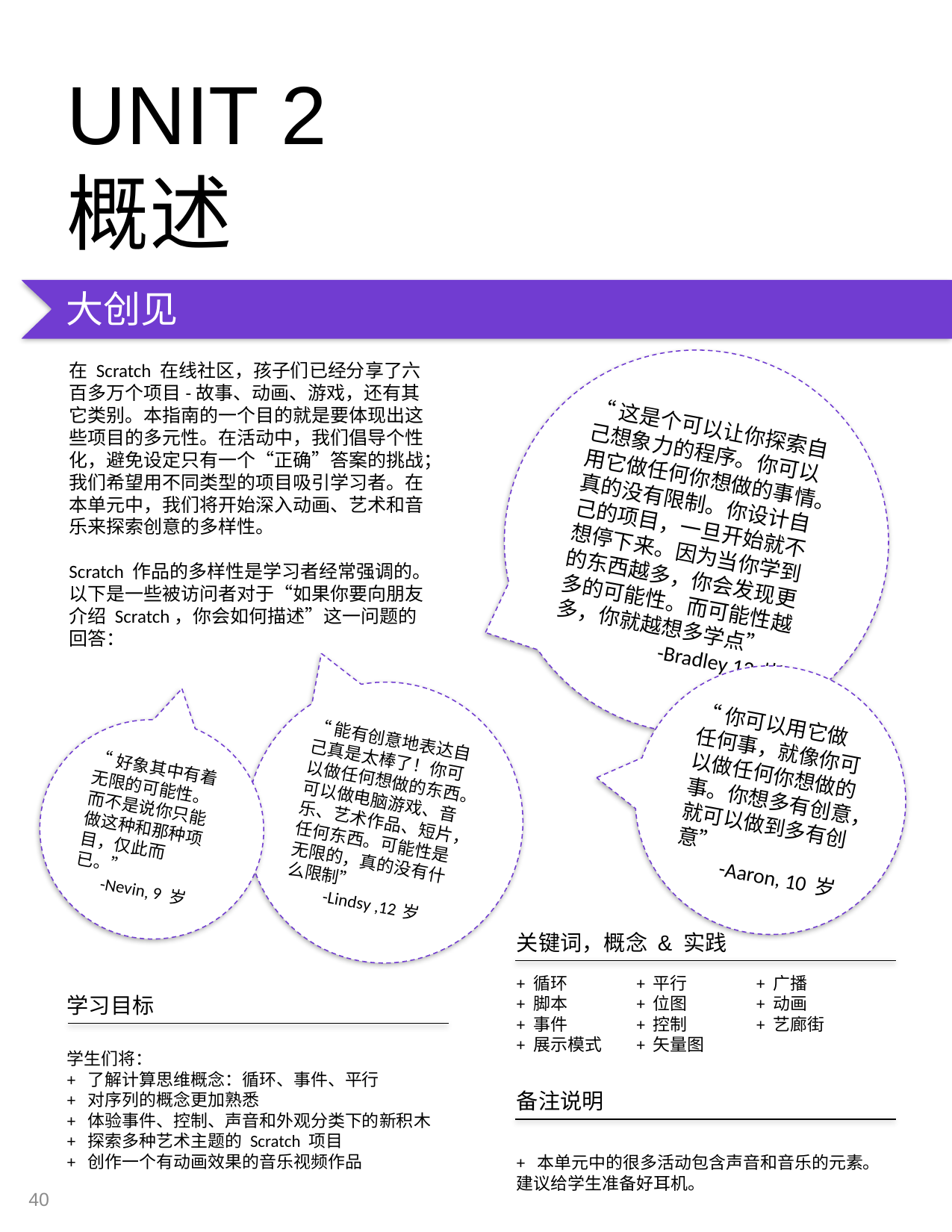

UNIT 2
概述

大创见
“这是个可以让你探索自己想象力的程序。你可以用它做任何你想做的事情。真的没有限制。你设计自己的项目，一旦开始就不想停下来。因为当你学到的东西越多，你会发现更多的可能性。而可能性越多，你就越想多学点”
                      -Bradley 12 岁
在 Scratch 在线社区，孩子们已经分享了六百多万个项目-故事、动画、游戏，还有其它类别。本指南的一个目的就是要体现出这些项目的多元性。在活动中，我们倡导个性化，避免设定只有一个“正确”答案的挑战；我们希望用不同类型的项目吸引学习者。在本单元中，我们将开始深入动画、艺术和音乐来探索创意的多样性。

Scratch 作品的多样性是学习者经常强调的。以下是一些被访问者对于“如果你要向朋友介绍 Scratch，你会如何描述”这一问题的回答：
“你可以用它做任何事，就像你可以做任何你想做的事。你想多有创意，就可以做到多有创意”
          -Aaron, 10 岁
“能有创意地表达自己真是太棒了！你可以做任何想做的东西。可以做电脑游戏、音乐、艺术作品、短片，任何东西。可能性是无限的，真的没有什么限制”
          -Lindsy ,12 岁
“好象其中有着无限的可能性。而不是说你只能做这种和那种项目，仅此而已。”
       -Nevin, 9 岁
关键词，概念 & 实践
+ 循环               + 脚本                 + 事件
+ 展示模式        + 平行                 + 位图
+ 控制               + 矢量图              + 广播
+ 动画               + 艺廊街
学习目标
学生们将：
+  了解计算思维概念：循环、事件、平行
+  对序列的概念更加熟悉
+  体验事件、控制、声音和外观分类下的新积木
+  探索多种艺术主题的 Scratch 项目
+  创作一个有动画效果的音乐视频作品
备注说明
+  本单元中的很多活动包含声音和音乐的元素。建议给学生准备好耳机。
40